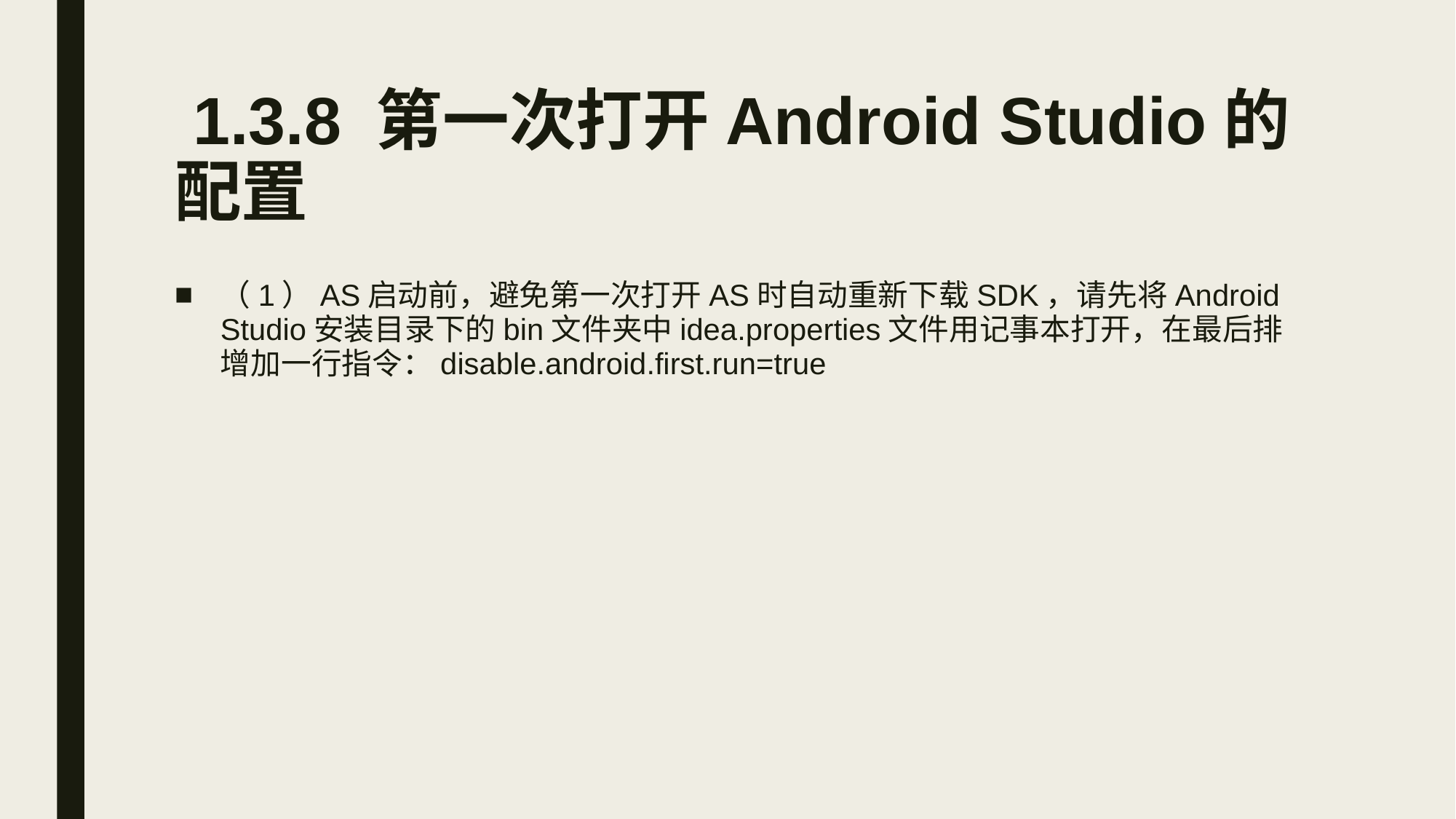

# 1.3.8 第一次打开Android Studio的配置
（1）AS启动前，避免第一次打开AS时自动重新下载SDK，请先将Android Studio安装目录下的bin文件夹中idea.properties文件用记事本打开，在最后排增加一行指令：disable.android.first.run=true